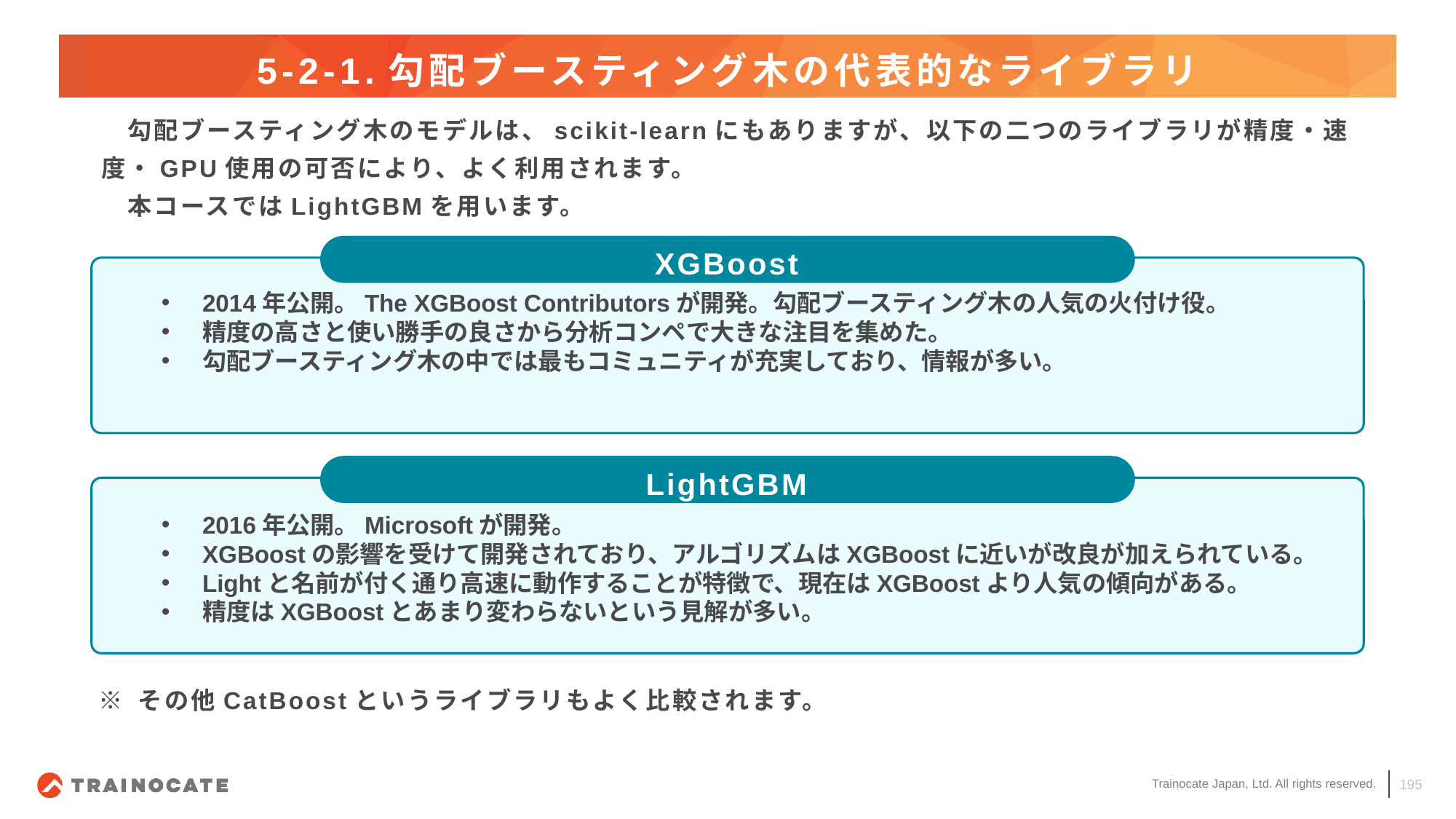

# 5-2-1.勾配ブースティング木の代表的なライブラリ
　勾配ブースティング木のモデルは、scikit-learnにもありますが、以下の二つのライブラリが精度・速度・GPU使用の可否により、よく利用されます。
　本コースではLightGBMを用います。

XGBoost

2014年公開。The XGBoost Contributorsが開発。勾配ブースティング木の人気の火付け役。
精度の高さと使い勝手の良さから分析コンペで大きな注目を集めた。
勾配ブースティング木の中では最もコミュニティが充実しており、情報が多い。

LightGBM

2016年公開。Microsoftが開発。
XGBoostの影響を受けて開発されており、アルゴリズムはXGBoostに近いが改良が加えられている。
Lightと名前が付く通り高速に動作することが特徴で、現在はXGBoostより人気の傾向がある。
精度はXGBoostとあまり変わらないという見解が多い。
※ その他CatBoostというライブラリもよく比較されます。
195